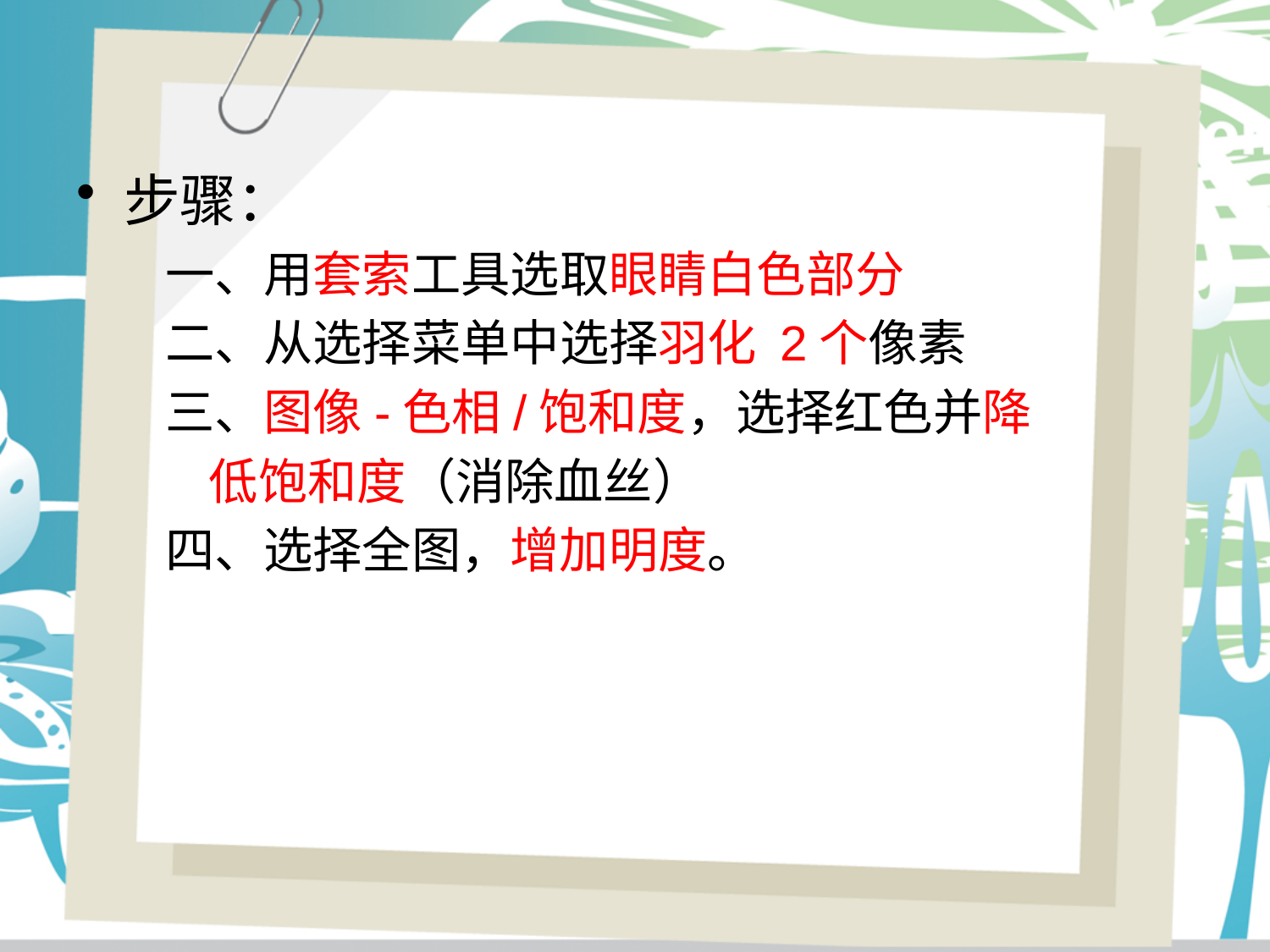

步骤：
       一、用套索工具选取眼睛白色部分
       二、从选择菜单中选择羽化 2个像素
       三、图像-色相/饱和度，选择红色并降
           低饱和度（消除血丝）
       四、选择全图，增加明度。